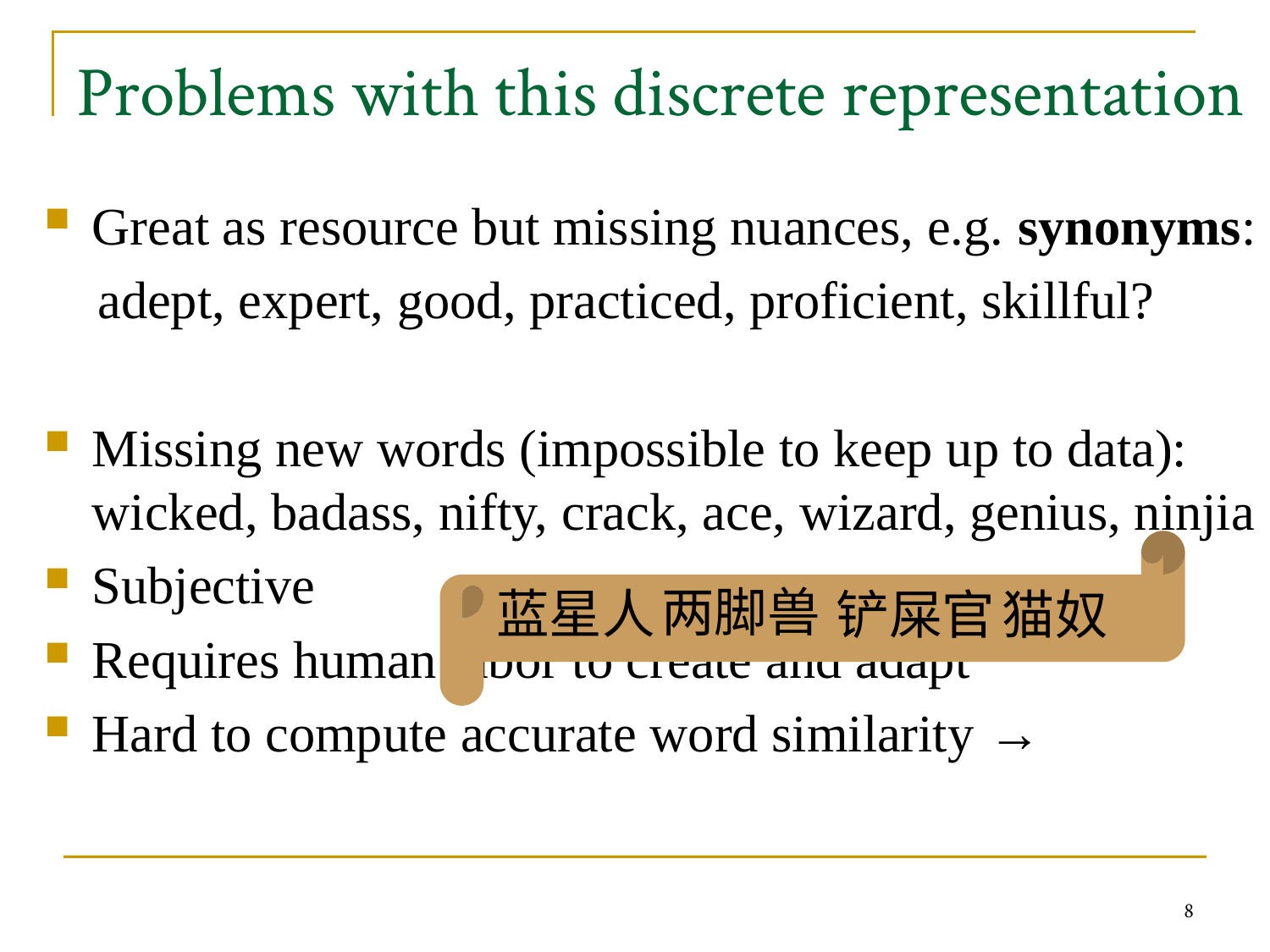

# Problems with this discrete representation
Great as resource but missing nuances, e.g. synonyms:
    adept, expert, good, practiced, proficient, skillful?

Missing new words (impossible to keep up to data): wicked, badass, nifty, crack, ace, wizard, genius, ninjia
Subjective
Requires human labor to create and adapt
Hard to compute accurate word similarity →
蓝星人
两脚兽

铲屎官
猫奴
8